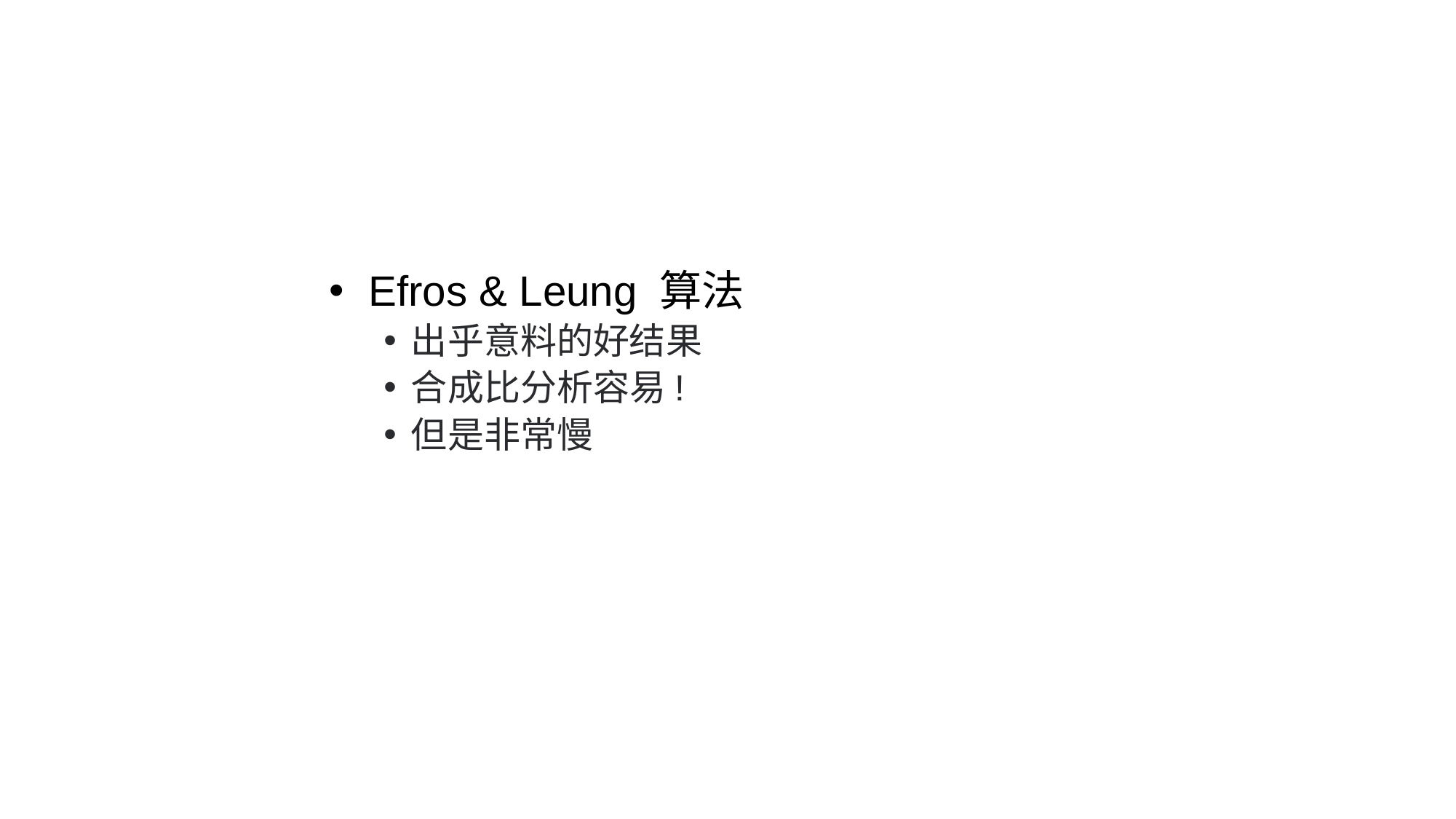

Efros & Leung 算法
出乎意料的好结果
合成比分析容易!
但是非常慢